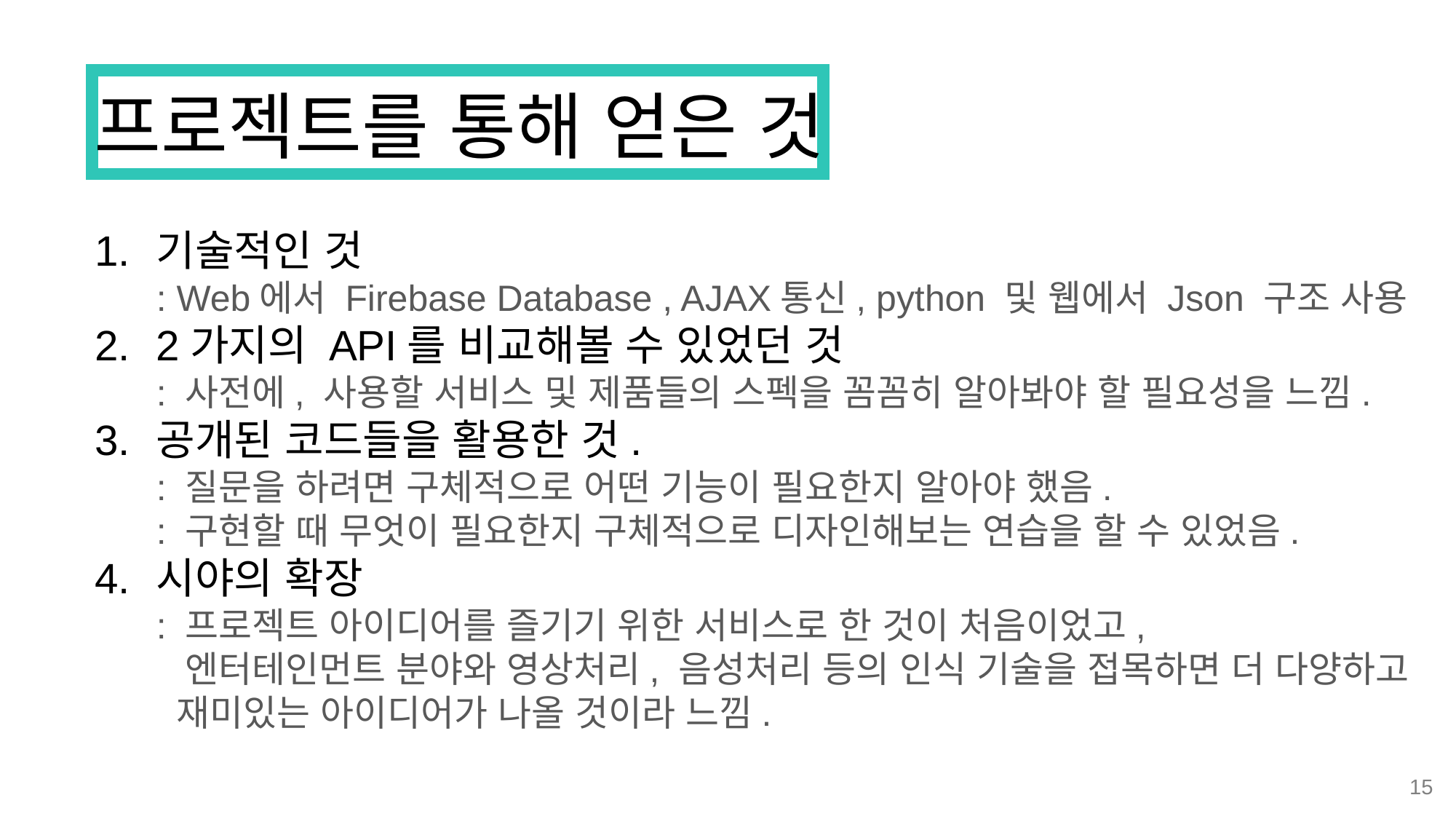

프로젝트를 통해 얻은 것
기술적인 것
: Web에서 Firebase Database , AJAX통신, python 및 웹에서 Json 구조 사용
2가지의 API를 비교해볼 수 있었던 것
: 사전에, 사용할 서비스 및 제품들의 스펙을 꼼꼼히 알아봐야 할 필요성을 느낌.
공개된 코드들을 활용한 것.
: 질문을 하려면 구체적으로 어떤 기능이 필요한지 알아야 했음.
: 구현할 때 무엇이 필요한지 구체적으로 디자인해보는 연습을 할 수 있었음.
시야의 확장
: 프로젝트 아이디어를 즐기기 위한 서비스로 한 것이 처음이었고,
  엔터테인먼트 분야와 영상처리, 음성처리 등의 인식 기술을 접목하면 더 다양하고
  재미있는 아이디어가 나올 것이라 느낌.
15